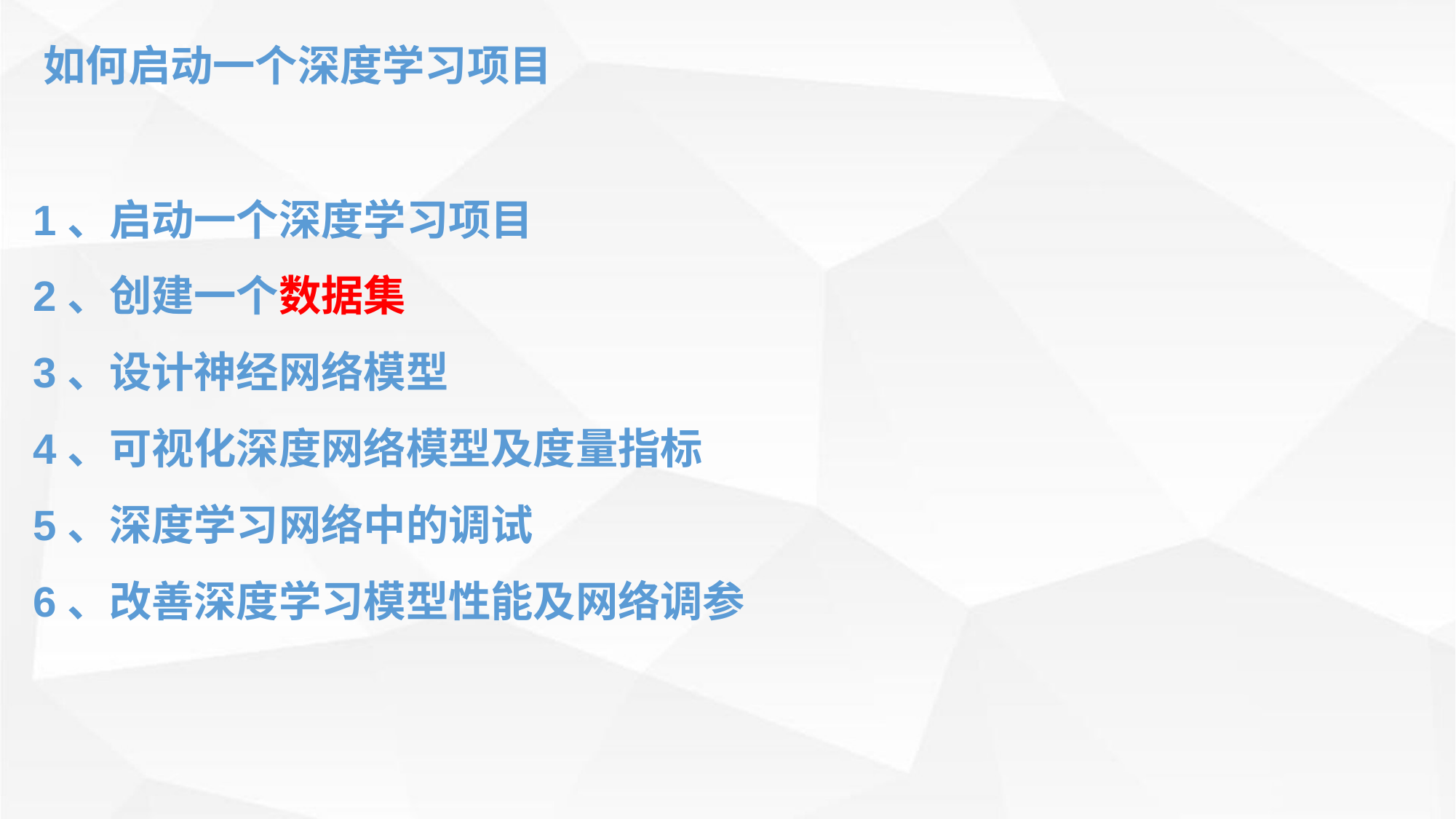

如何启动一个深度学习项目
1、启动一个深度学习项目
2、创建一个数据集
3、设计神经网络模型
4、可视化深度网络模型及度量指标
5、深度学习网络中的调试
6、改善深度学习模型性能及网络调参